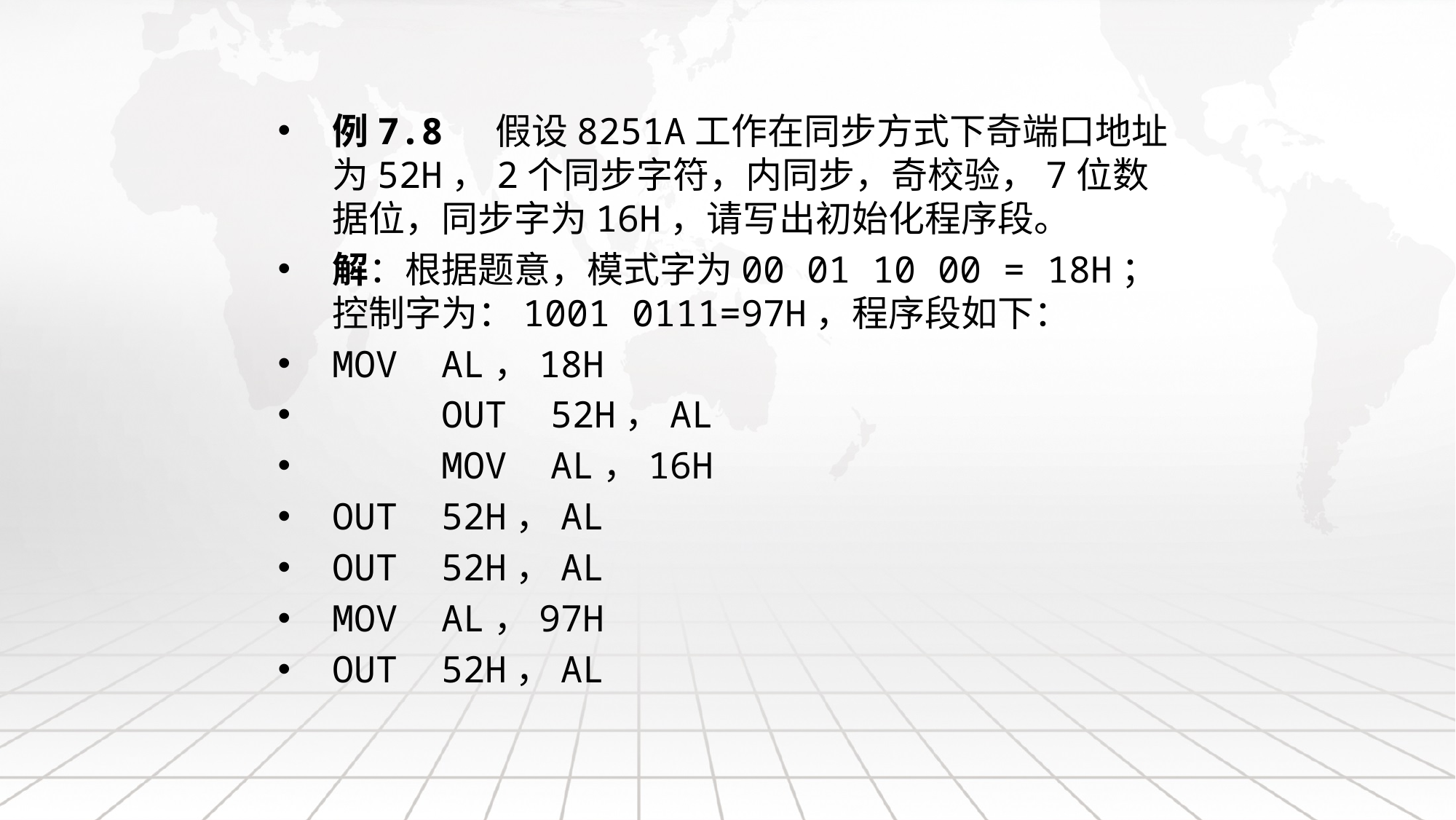

例7.8  假设8251A工作在同步方式下奇端口地址为52H，2个同步字符，内同步，奇校验，7位数据位，同步字为16H，请写出初始化程序段。
解：根据题意，模式字为00 01 10 00 = 18H；控制字为：1001 0111=97H，程序段如下：
MOV	AL，18H
	OUT	52H，AL
	MOV	AL，16H
OUT	52H，AL
OUT	52H，AL
MOV	AL，97H
OUT	52H，AL